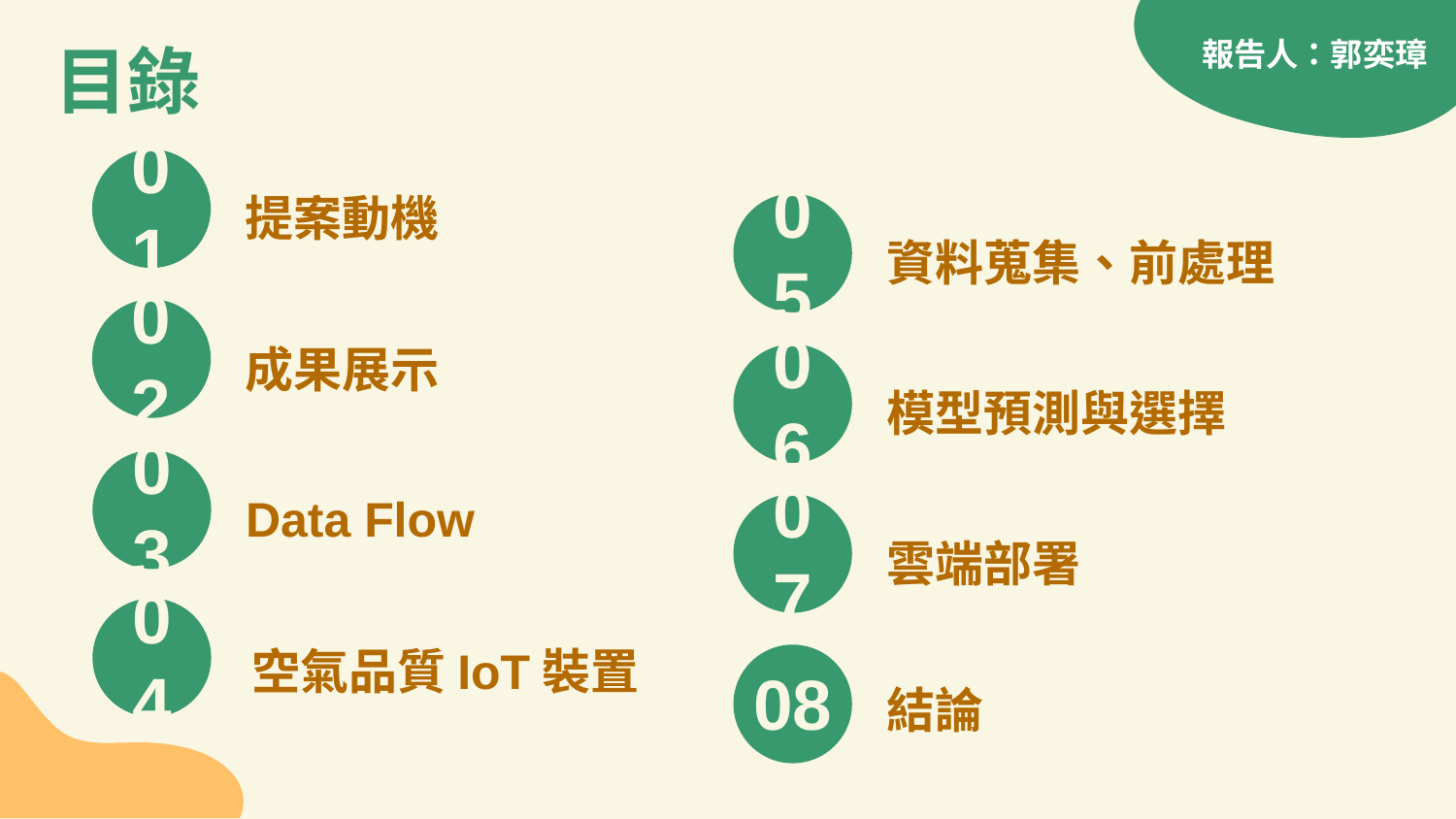

報告人：郭奕璋
目錄
01

提案動機
05

資料蒐集、前處理

02
成果展示
06

模型預測與選擇
03

Data Flow
07

雲端部署

04
空氣品質IoT裝置

08

結論